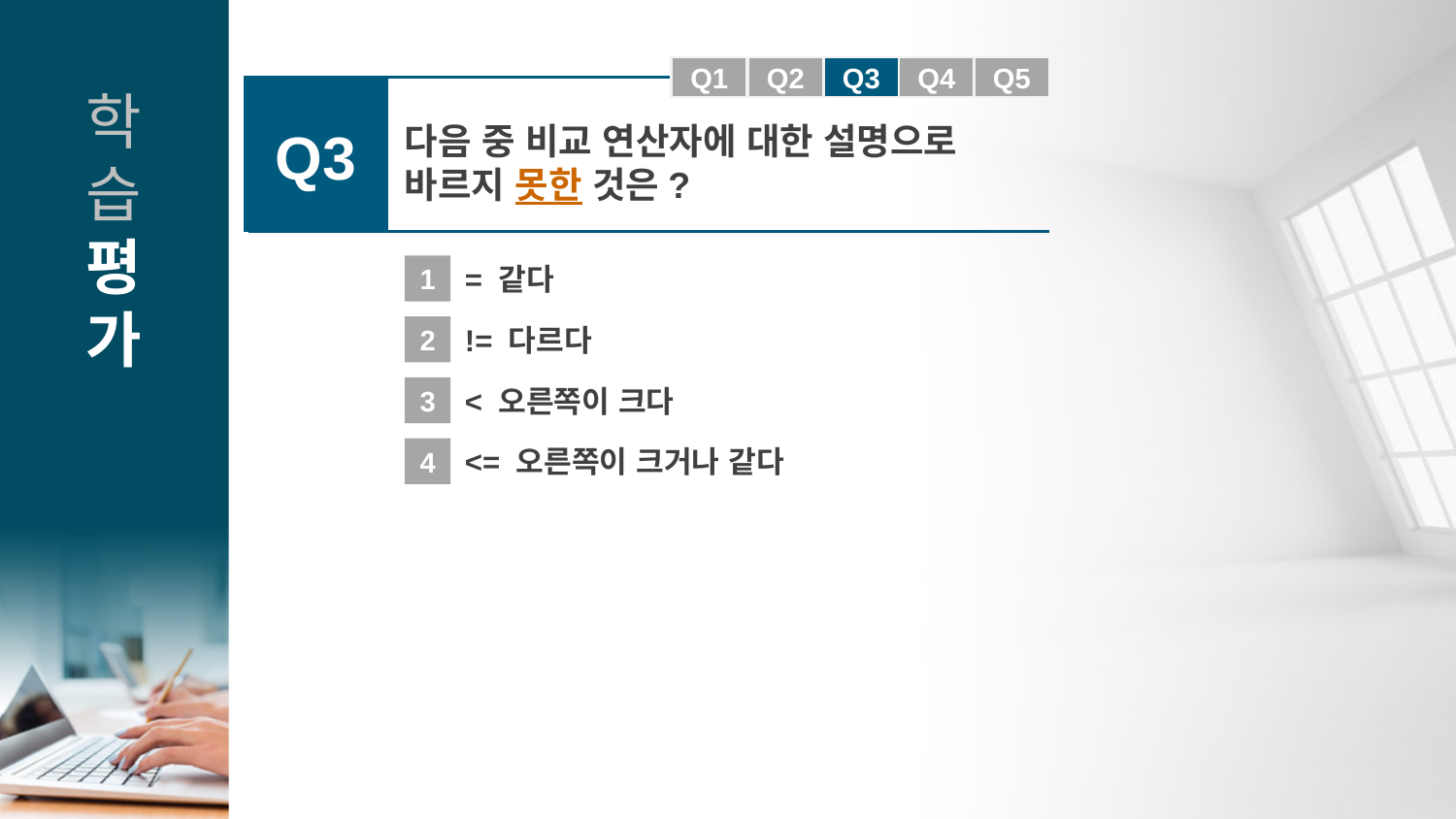

Q1
Q1
Q2
Q3
Q4
Q5
Q3
다음 중 비교 연산자에 대한 설명으로
바르지 못한 것은?
1
= 같다
2
!= 다르다
3
< 오른쪽이 크다
4
<= 오른쪽이 크거나 같다